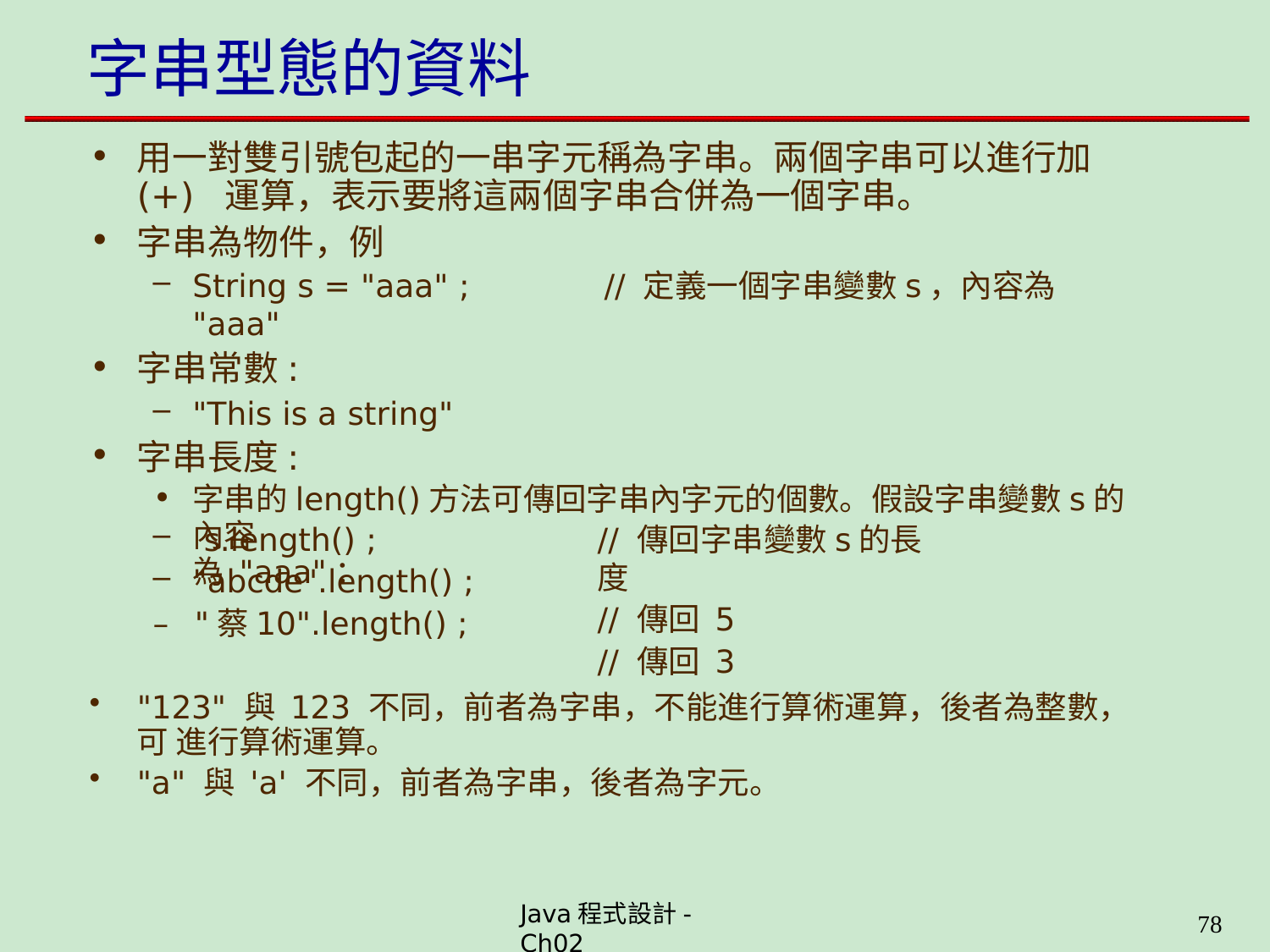

# 字串型態的資料
用一對雙引號包起的一串字元稱為字串。兩個字串可以進行加(+)  運算，表示要將這兩個字串合併為一個字串。
字串為物件，例
String s = "aaa" ;	// 定義一個字串變數s，內容為 "aaa"
字串常數:
"This is a string"
字串長度:
字串的length()方法可傳回字串內字元的個數。假設字串變數s的內容
為 "aaa"：
s.length() ;
"abcde".length() ;
–	"蔡10".length() ;
// 傳回字串變數s的長度
// 傳回 5
// 傳回 3
"123" 與 123 不同，前者為字串，不能進行算術運算，後者為整數，可 進行算術運算。
"a" 與 'a' 不同，前者為字串，後者為字元。
Java程式設計-Ch02
78